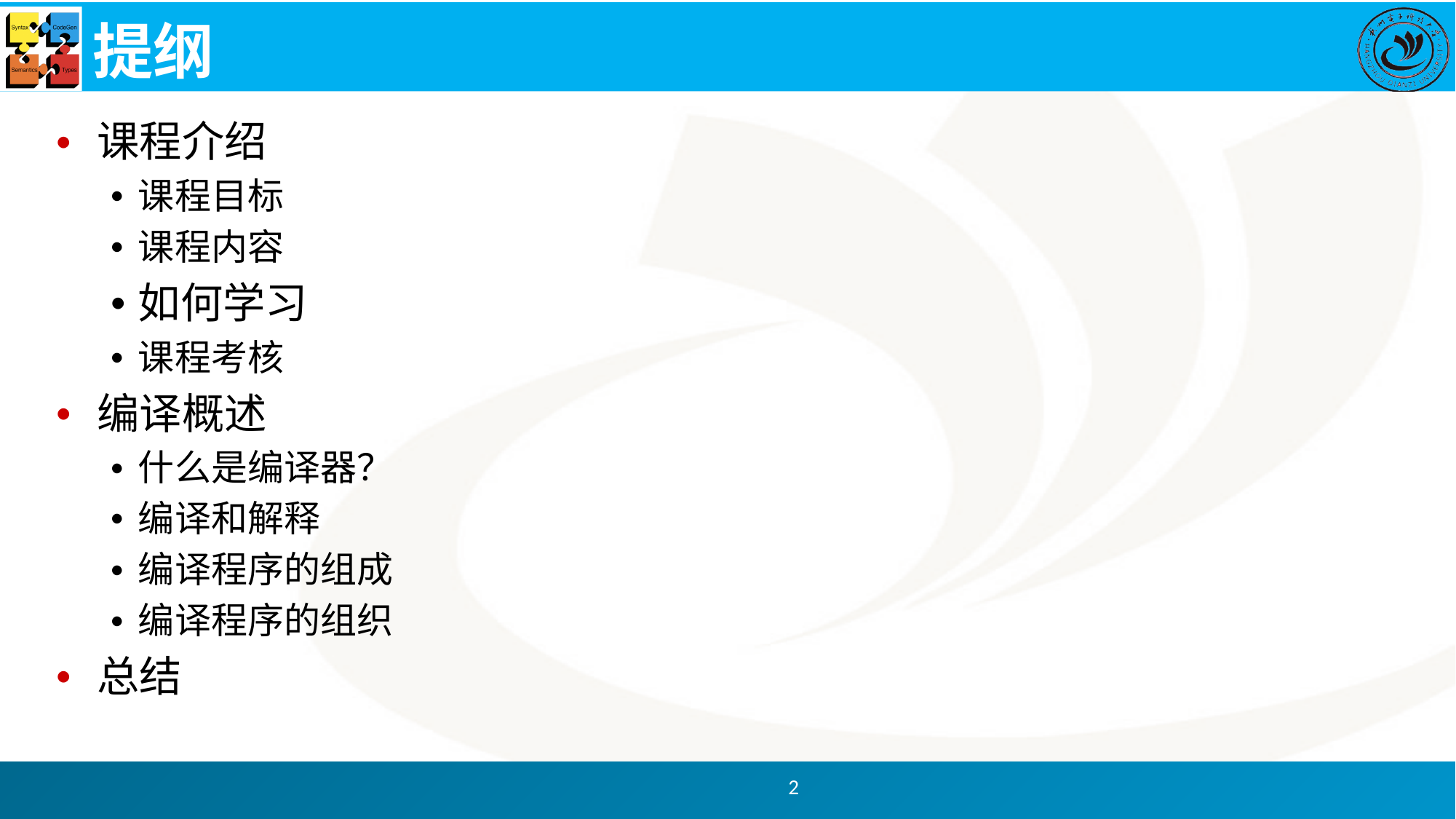

# 提纲
课程介绍
课程目标
课程内容
如何学习
课程考核
编译概述
什么是编译器？
编译和解释
编译程序的组成
编译程序的组织
总结
2